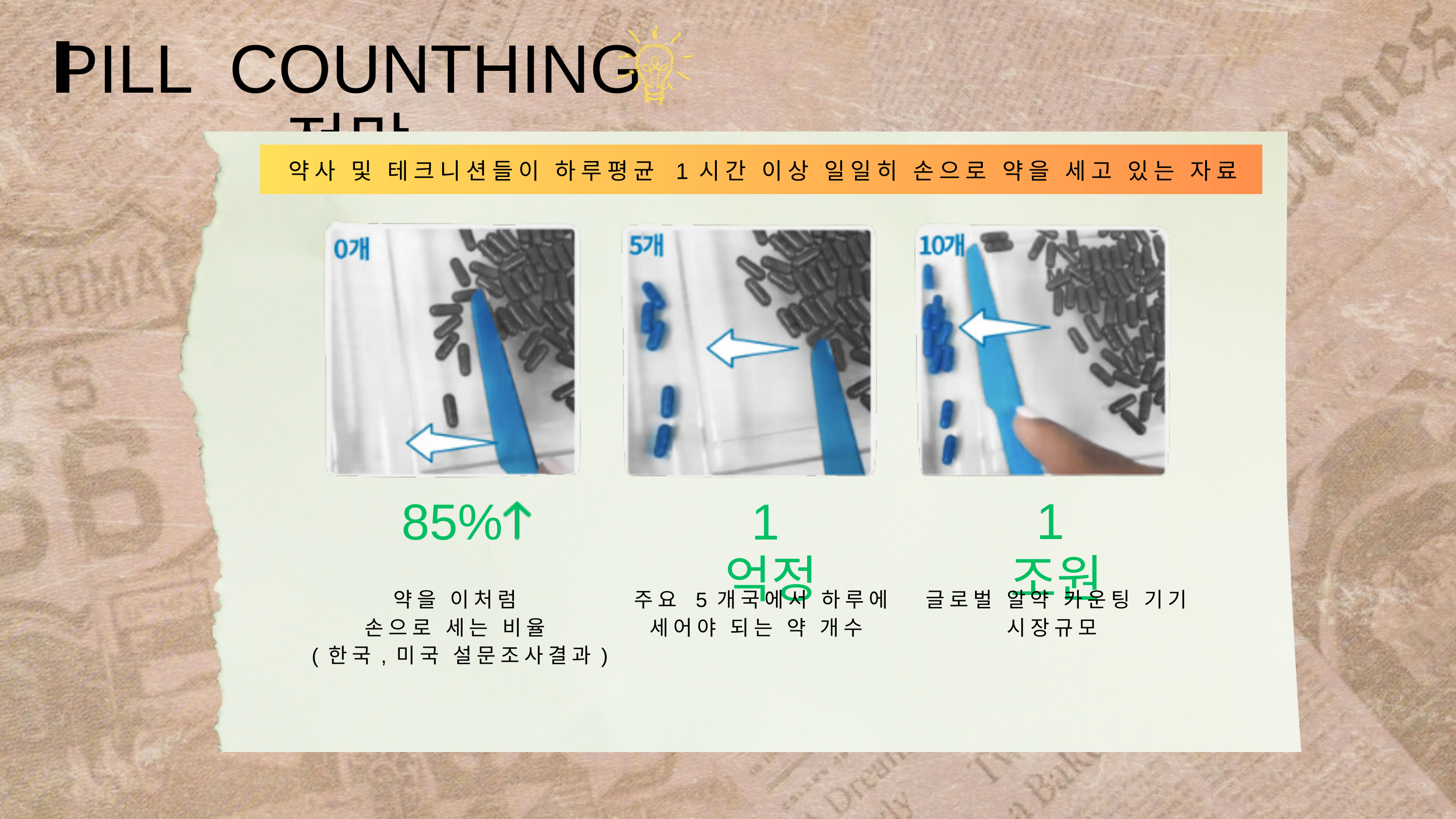

PILL  COUNTHING 전망

약사 및 테크니션들이 하루평균 1시간 이상 일일히 손으로 약을 세고 있는 자료

1조원
85%
1억정

약을 이처럼
손으로 세는 비율
(한국,미국 설문조사결과)

주요 5개국에서 하루에
세어야 되는 약 개수

글로벌 알약 카운팅 기기
시장규모